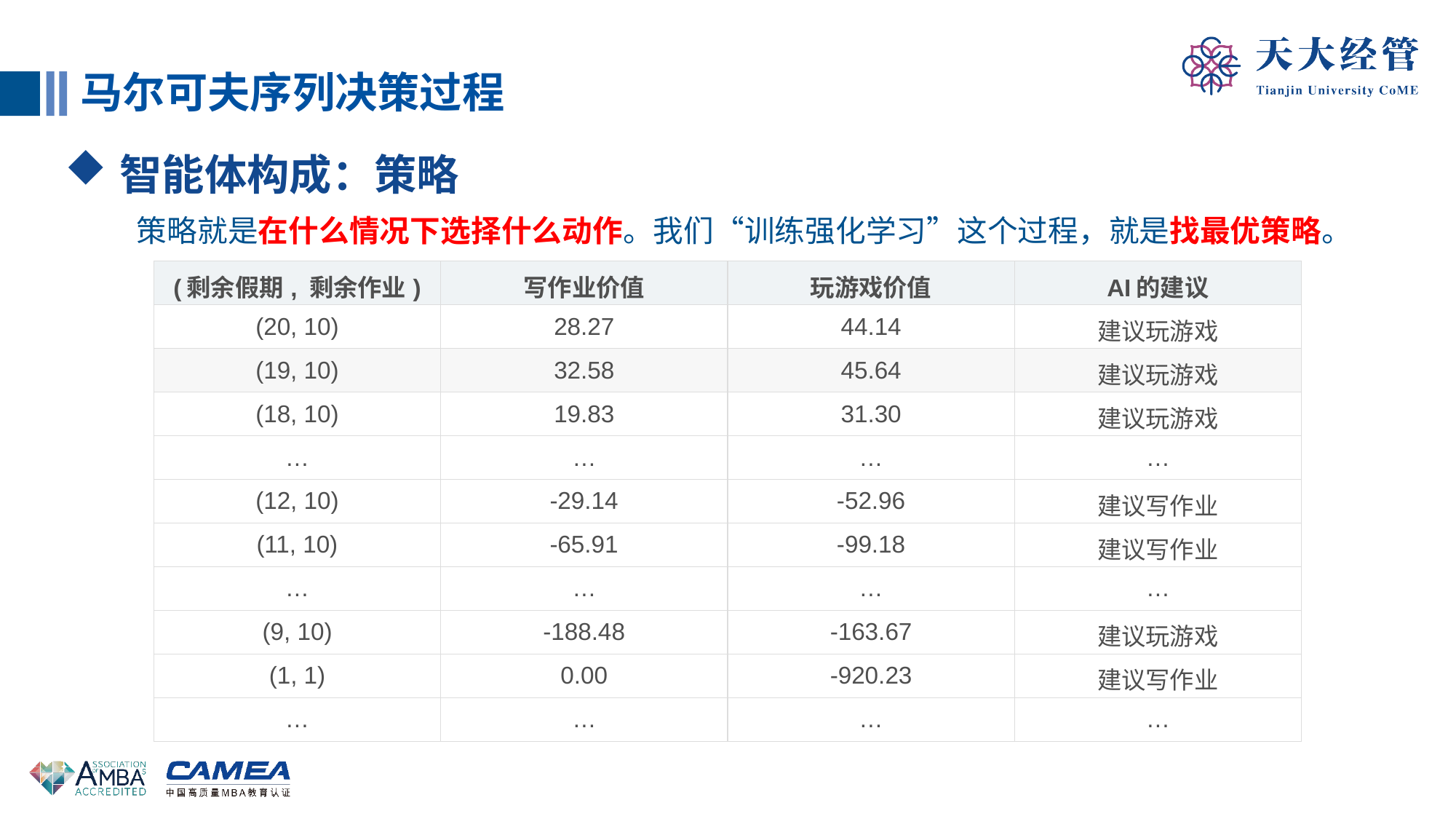

马尔可夫序列决策过程

智能体构成：策略
策略就是在什么情况下选择什么动作。我们“训练强化学习”这个过程，就是找最优策略。
| (剩余假期, 剩余作业) | 写作业价值 | 玩游戏价值 | AI的建议 |
| --- | --- | --- | --- |
| (20, 10) | 28.27 | 44.14 | 建议玩游戏 |
| (19, 10) | 32.58 | 45.64 | 建议玩游戏 |
| (18, 10) | 19.83 | 31.30 | 建议玩游戏 |
| … | … | … | … |
| (12, 10) | -29.14 | -52.96 | 建议写作业 |
| (11, 10) | -65.91 | -99.18 | 建议写作业 |
| … | … | … | … |
| (9, 10) | -188.48 | -163.67 | 建议玩游戏 |
| (1, 1) | 0.00 | -920.23 | 建议写作业 |
| … | … | … | … |